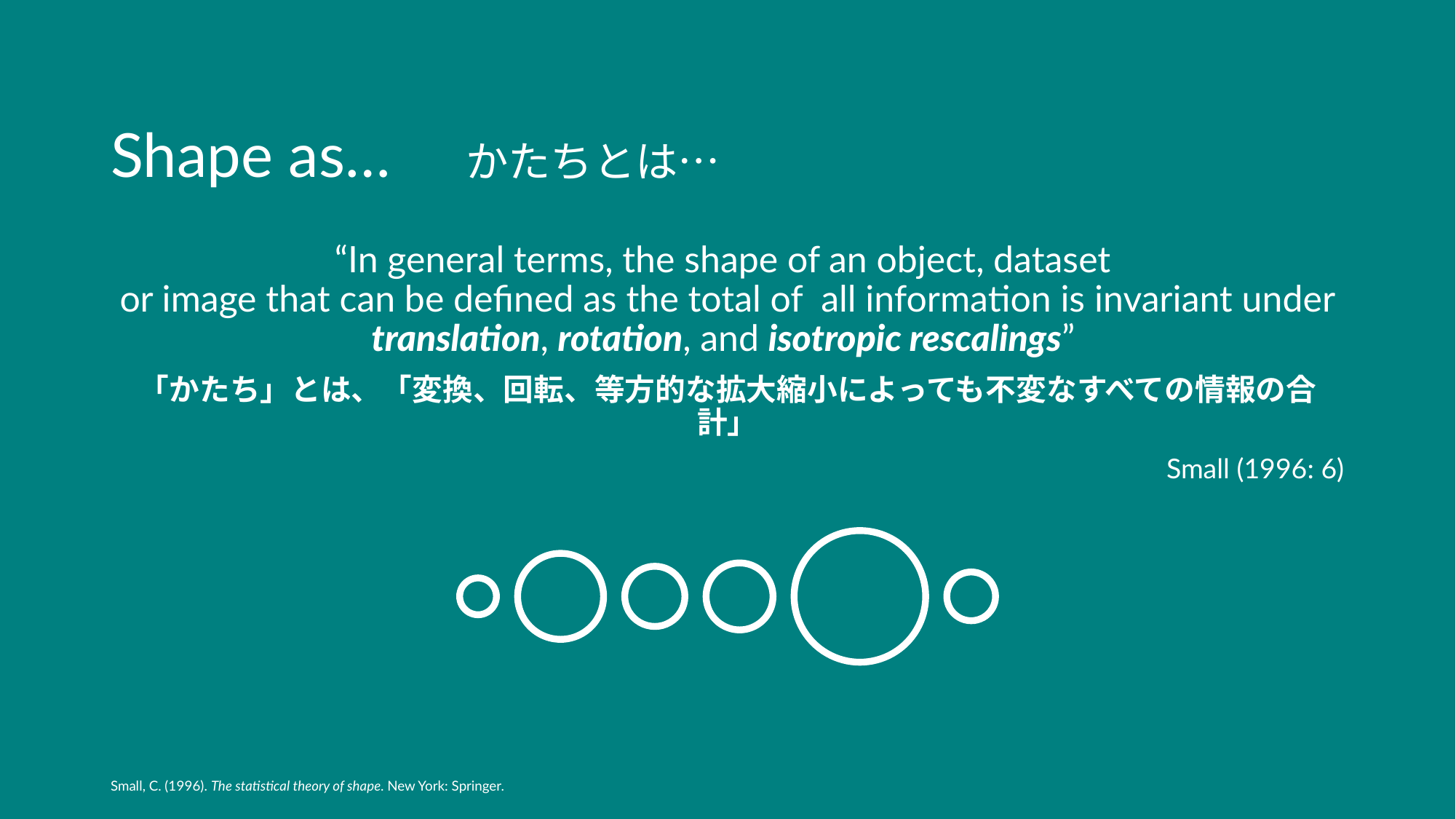

# Shape as…　かたちとは…
“In general terms, the shape of an object, dataset
or image that can be defined as the total of  all information is invariant under translation, rotation, and isotropic rescalings”
「かたち」とは、「変換、回転、等方的な拡大縮小によっても不変なすべての情報の合計」
Small (1996: 6)

Small, C. (1996). The statistical theory of shape. New York: Springer.